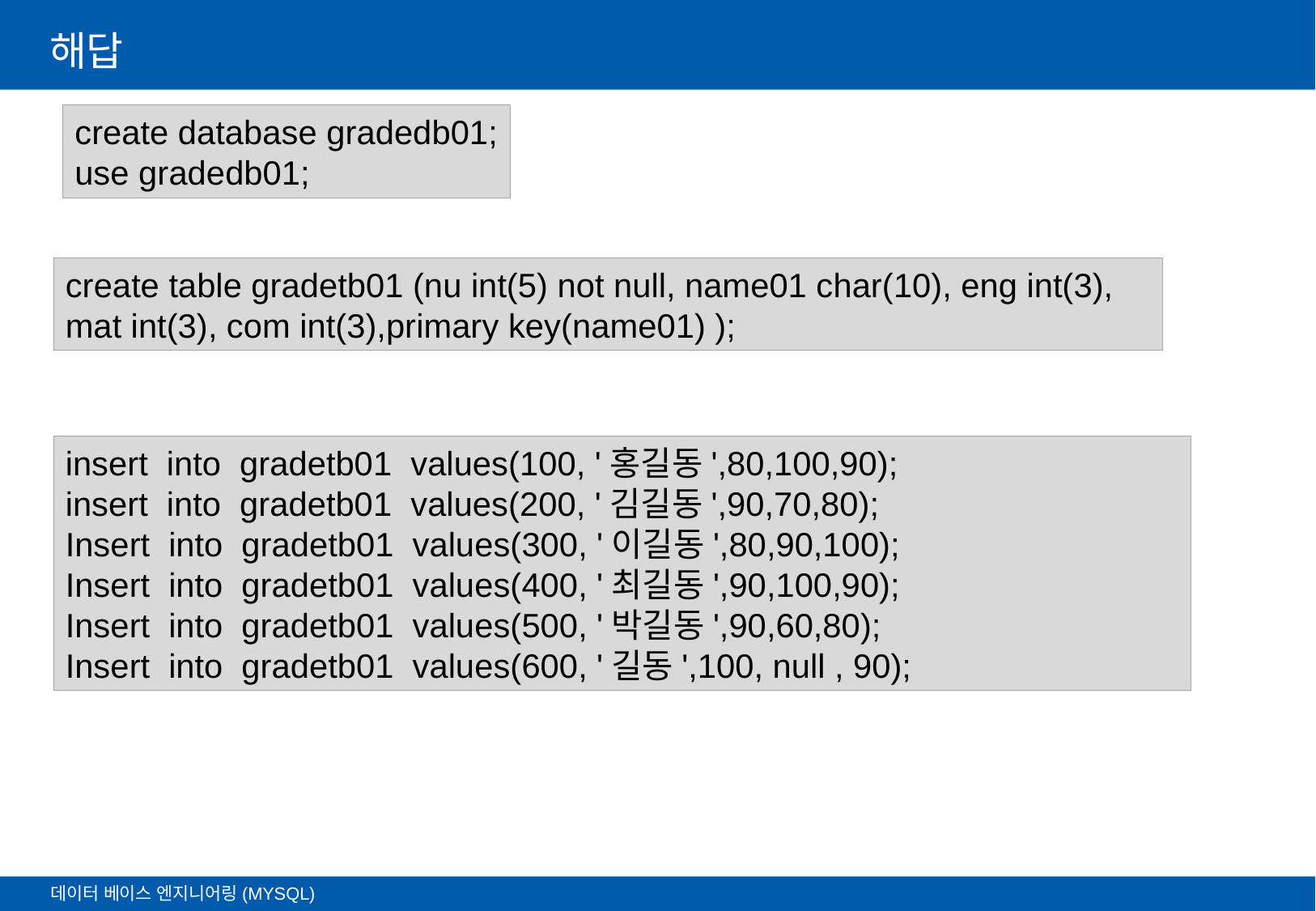

# 해답

create database gradedb01;
use gradedb01;
create table gradetb01 (nu int(5) not null, name01 char(10), eng int(3), mat int(3), com int(3),primary key(name01) );
insert  into  gradetb01  values(100, '홍길동',80,100,90);
insert  into  gradetb01  values(200, '김길동',90,70,80);
Insert  into  gradetb01  values(300, '이길동',80,90,100);
Insert  into  gradetb01  values(400, '최길동',90,100,90);
Insert  into  gradetb01  values(500, '박길동',90,60,80);
Insert  into  gradetb01  values(600, '길동',100, null , 90);